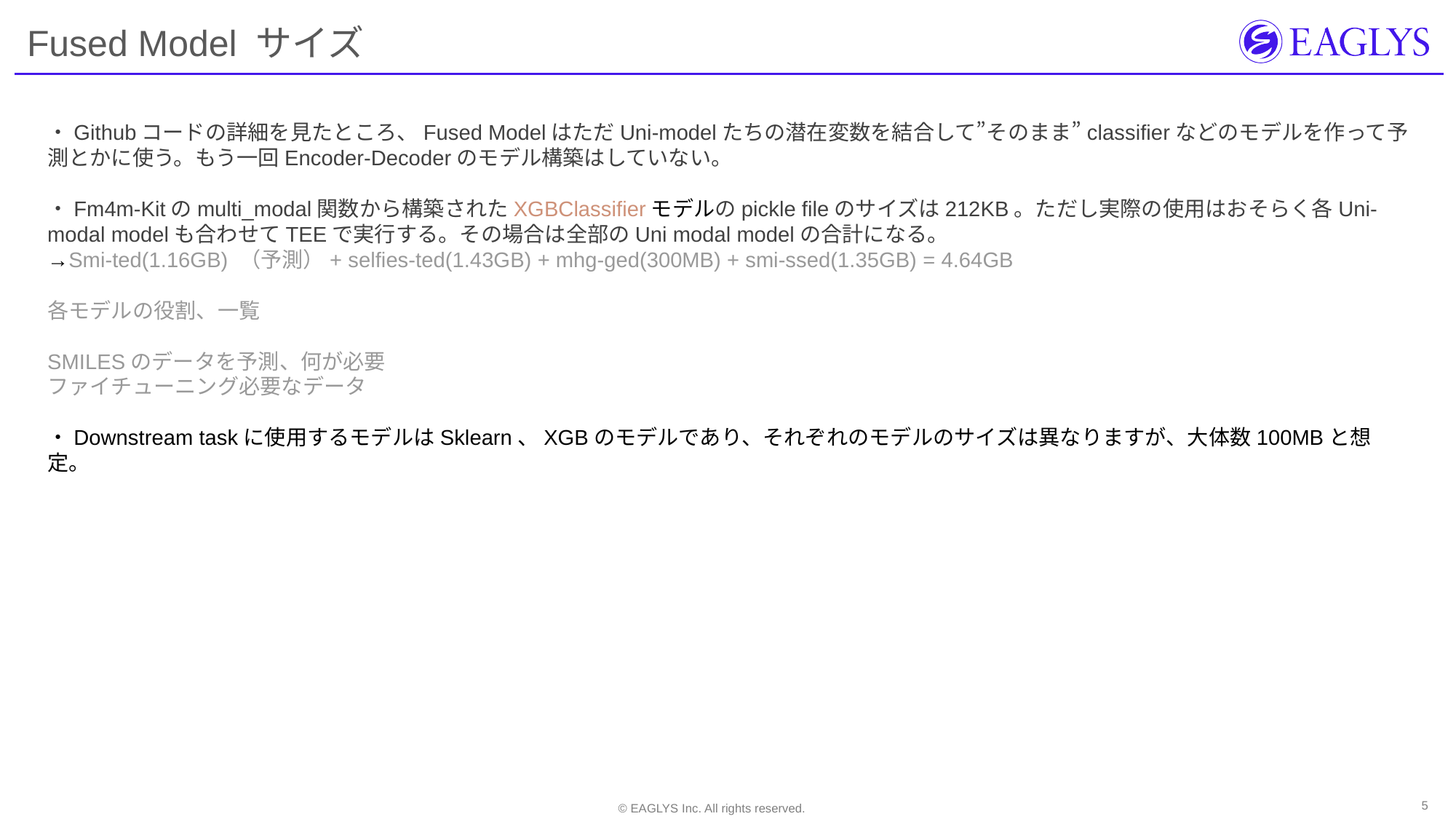

# Fused Model サイズ
・Githubコードの詳細を見たところ、Fused ModelはただUni-modelたちの潜在変数を結合して”そのまま”classifierなどのモデルを作って予測とかに使う。もう一回Encoder-Decoderのモデル構築はしていない。

・Fm4m-Kitのmulti_modal関数から構築されたXGBClassifierモデルのpickle fileのサイズは212KB。ただし実際の使用はおそらく各Uni-modal modelも合わせてTEEで実行する。その場合は全部のUni modal modelの合計になる。
→Smi-ted(1.16GB) （予測）+ selfies-ted(1.43GB) + mhg-ged(300MB) + smi-ssed(1.35GB) = 4.64GB

各モデルの役割、一覧

SMILESのデータを予測、何が必要
ファイチューニング必要なデータ

・Downstream taskに使用するモデルはSklearn、XGBのモデルであり、それぞれのモデルのサイズは異なりますが、大体数100MBと想定。

5